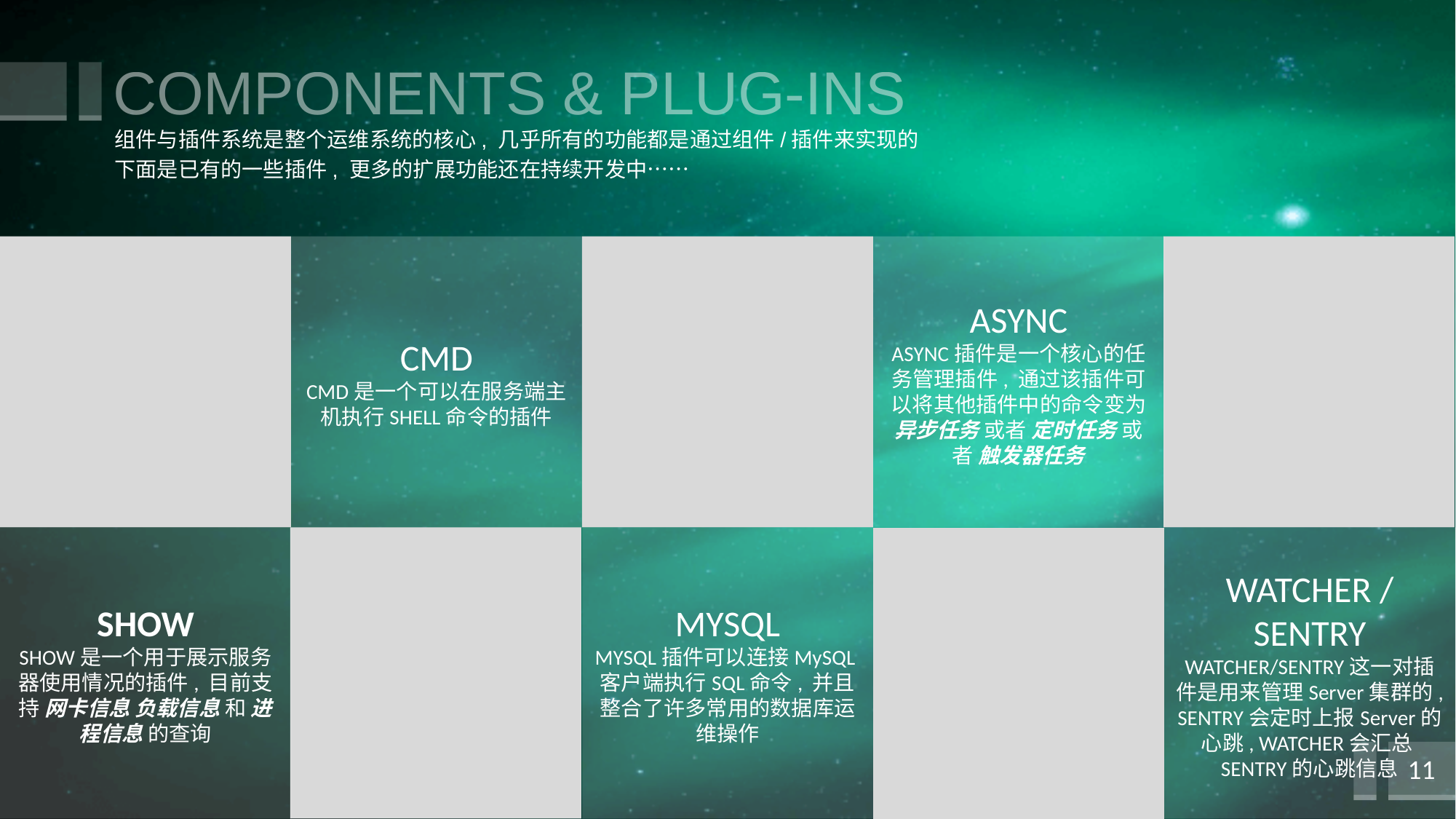

# COMPONENTS & PLUG-INS
组件与插件系统是整个运维系统的核心, 几乎所有的功能都是通过组件/插件来实现的
下面是已有的一些插件, 更多的扩展功能还在持续开发中……

ASYNC
ASYNC插件是一个核心的任务管理插件, 通过该插件可以将其他插件中的命令变为 异步任务 或者 定时任务 或者 触发器任务
CMD
CMD是一个可以在服务端主机执行SHELL命令的插件

SHOW
SHOW是一个用于展示服务器使用情况的插件, 目前支持 网卡信息 负载信息 和 进程信息 的查询
MYSQL
MYSQL插件可以连接MySQL客户端执行SQL命令, 并且整合了许多常用的数据库运维操作
WATCHER / SENTRY
WATCHER/SENTRY这一对插件是用来管理Server集群的, SENTRY会定时上报Server的心跳, WATCHER会汇总SENTRY的心跳信息